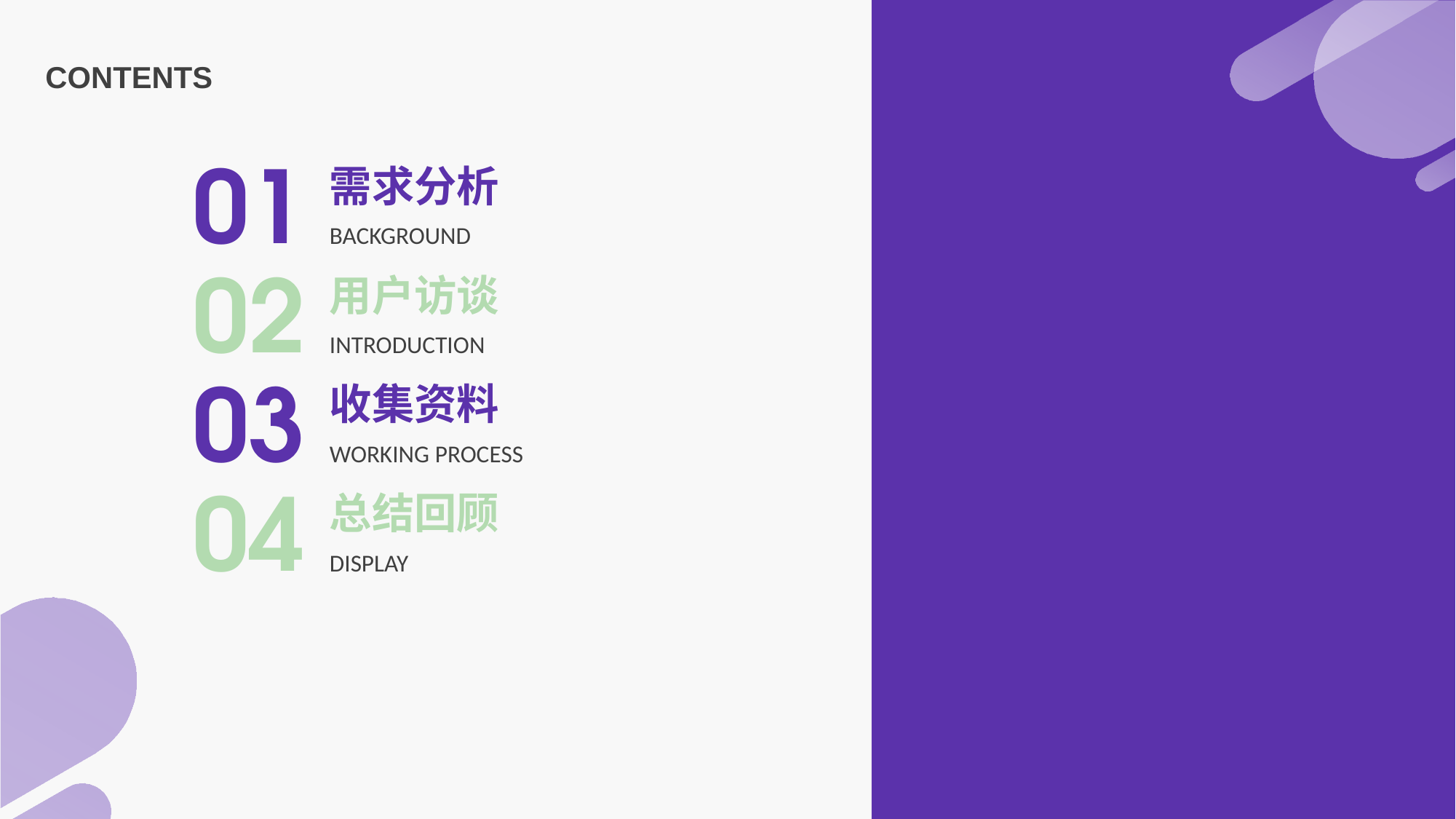

CONTENTS
01
需求分析
BACKGROUND
02
用户访谈
INTRODUCTION
03
收集资料
WORKING PROCESS
04
总结回顾
DISPLAY